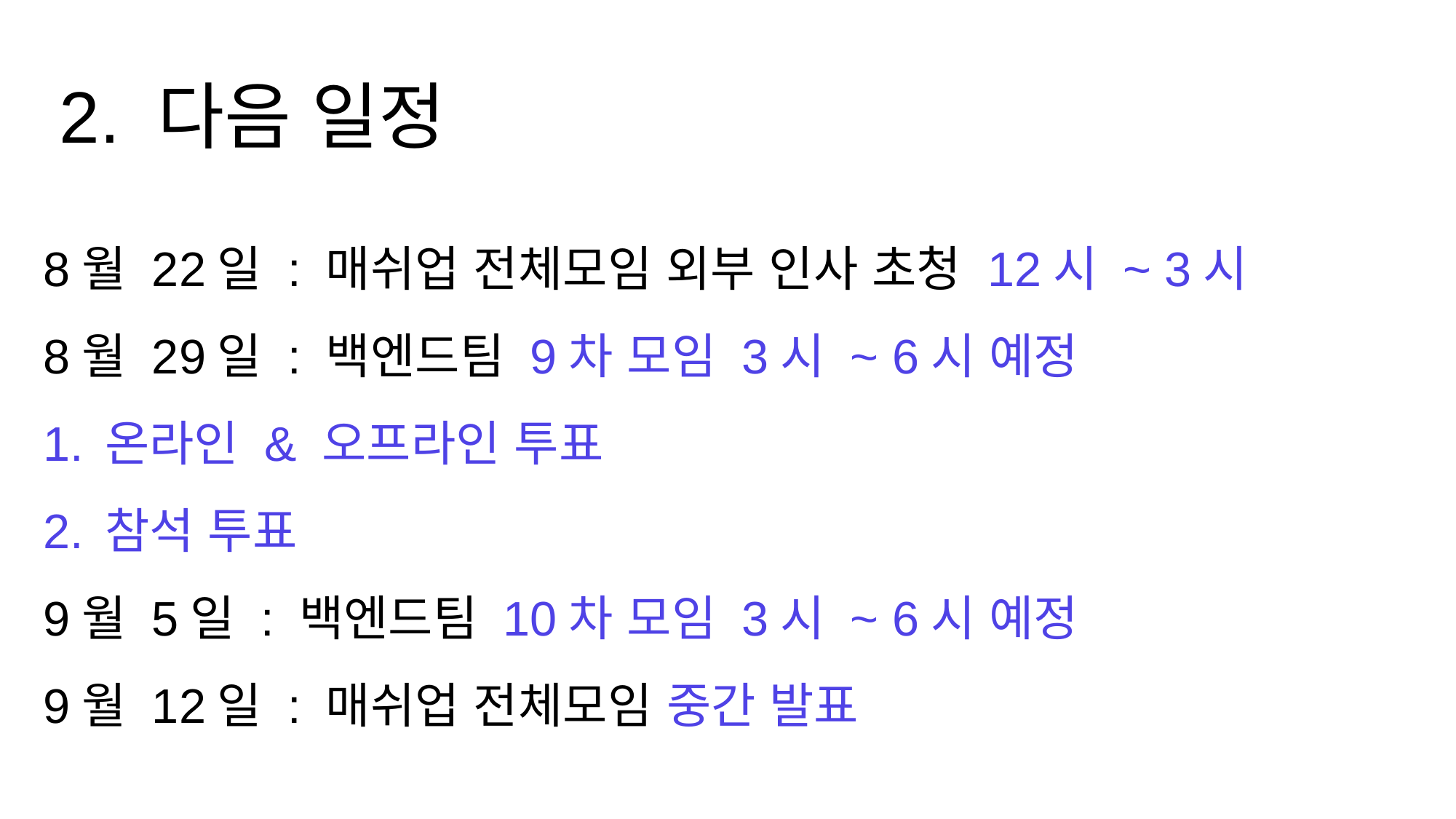

2. 다음 일정
8월 22일 : 매쉬업 전체모임 외부 인사 초청 12시 ~ 3시
8월 29일 : 백엔드팀 9차 모임 3시 ~ 6시 예정
온라인 & 오프라인 투표
참석 투표
9월 5일 : 백엔드팀 10차 모임 3시 ~ 6시 예정
9월 12일 : 매쉬업 전체모임 중간 발표